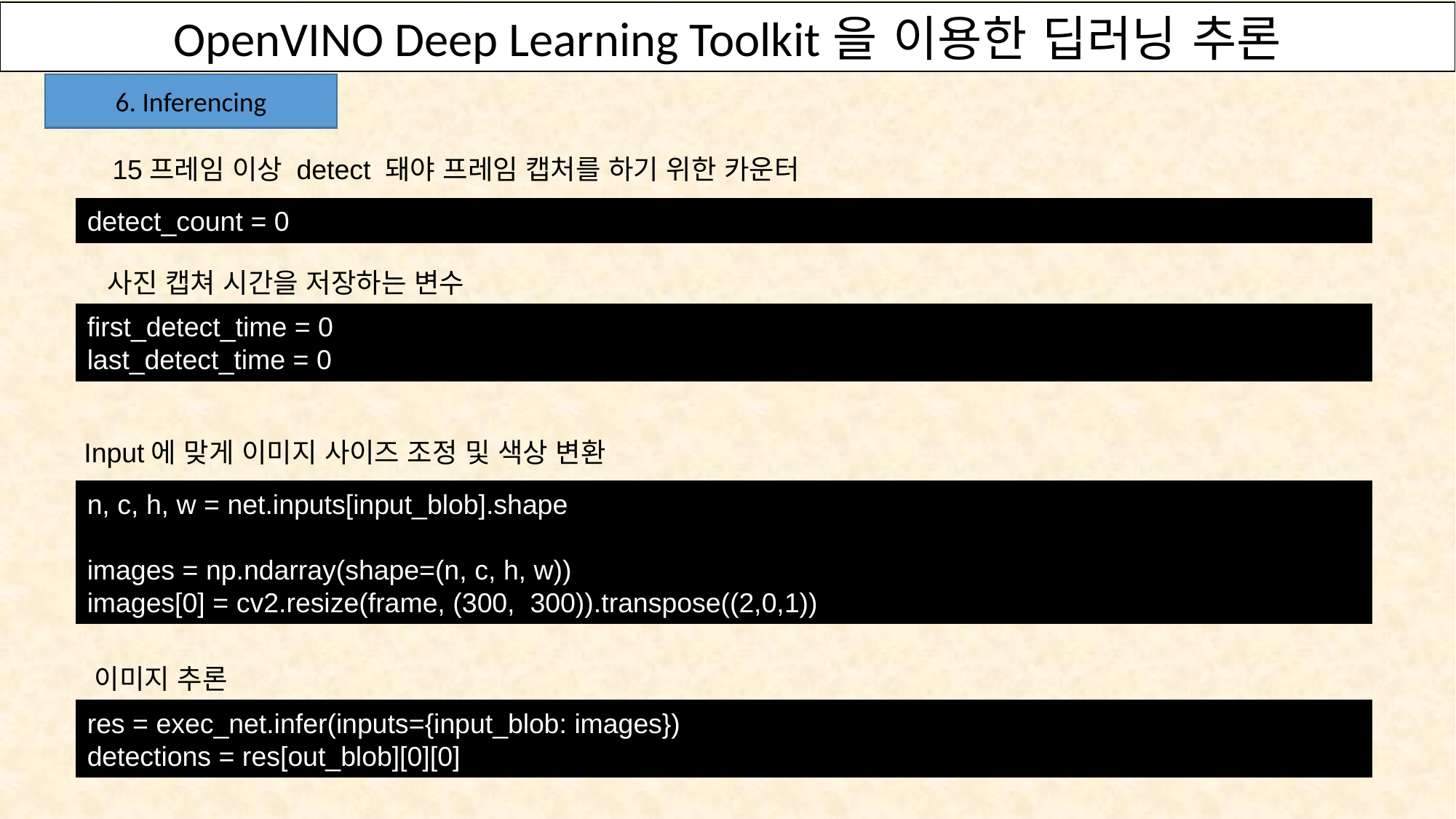

OpenVINO Deep Learning Toolkit을 이용한 딥러닝 추론
6. Inferencing
15프레임 이상 detect 돼야 프레임 캡처를 하기 위한 카운터
detect_count = 0
사진 캡쳐 시간을 저장하는 변수
first_detect_time = 0
last_detect_time = 0
Input에 맞게 이미지 사이즈 조정 및 색상 변환
n, c, h, w = net.inputs[input_blob].shape
images = np.ndarray(shape=(n, c, h, w))
images[0] = cv2.resize(frame, (300,  300)).transpose((2,0,1))
이미지 추론
res = exec_net.infer(inputs={input_blob: images})
detections = res[out_blob][0][0]